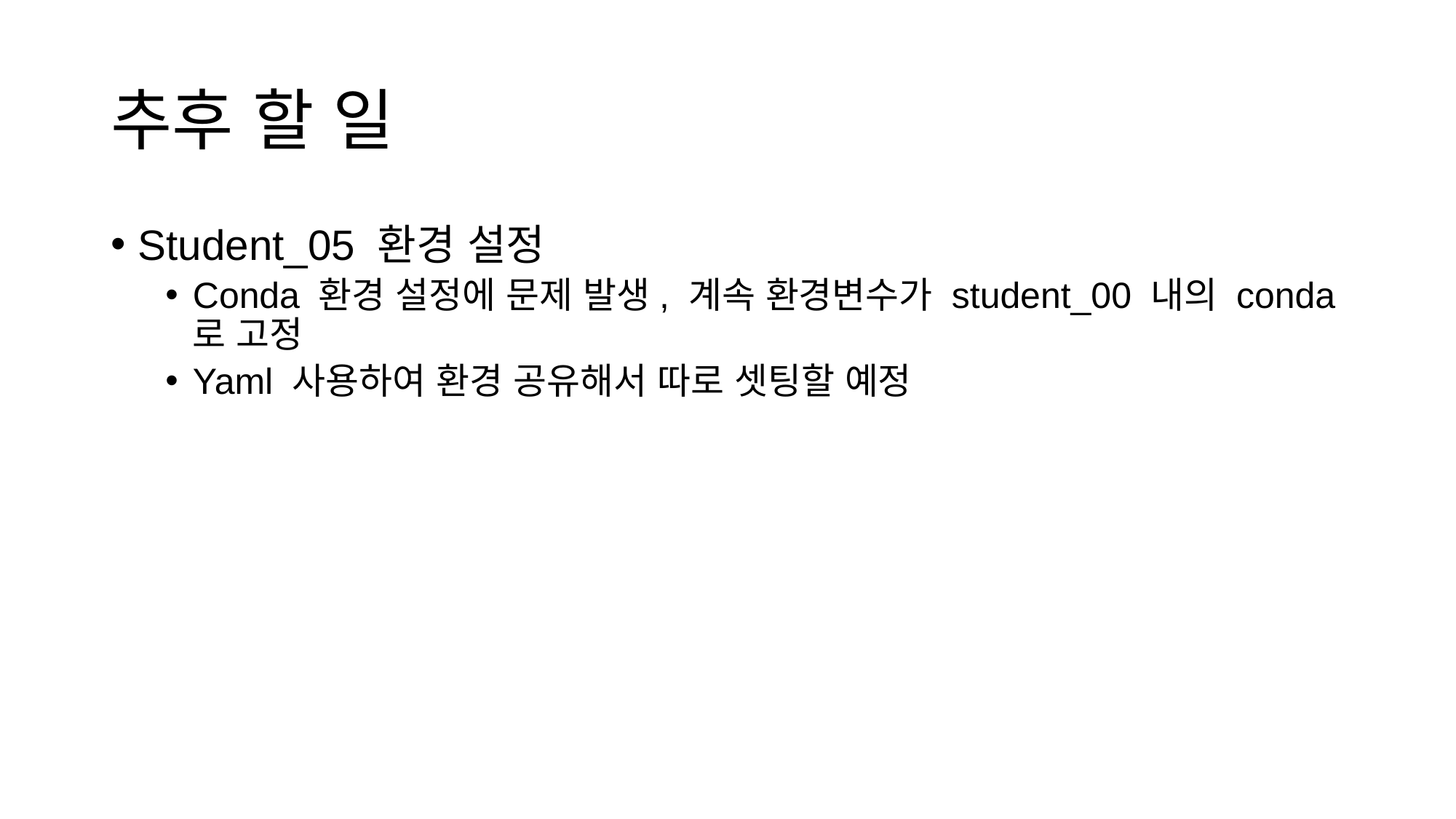

# 추후 할 일
Student_05 환경 설정
Conda 환경 설정에 문제 발생, 계속 환경변수가 student_00 내의 conda로 고정
Yaml 사용하여 환경 공유해서 따로 셋팅할 예정